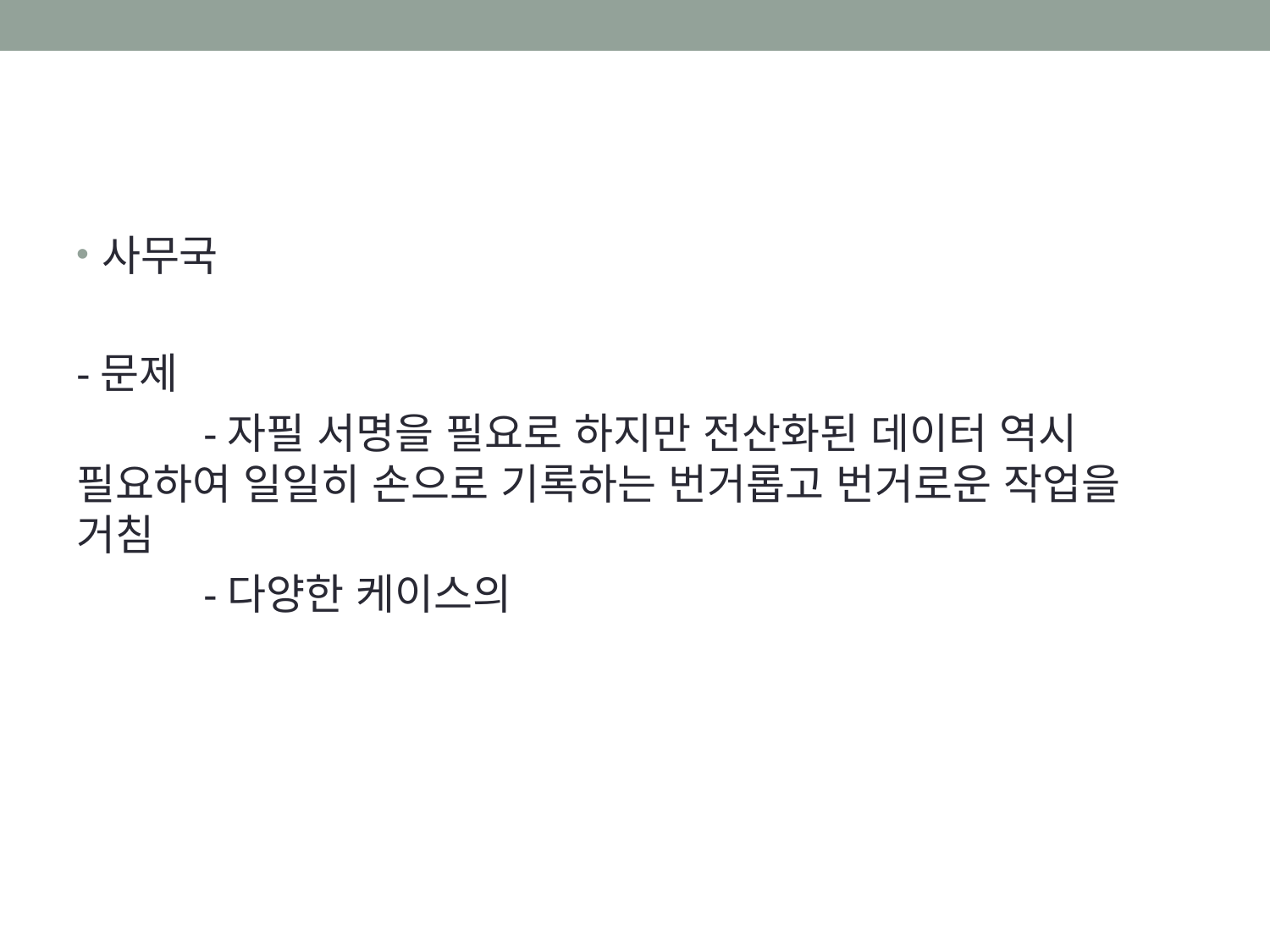

#
사무국

-문제
	-자필 서명을 필요로 하지만 전산화된 데이터 역시 필요하여 일일히 손으로 기록하는 번거롭고 번거로운 작업을 거침
	-다양한 케이스의